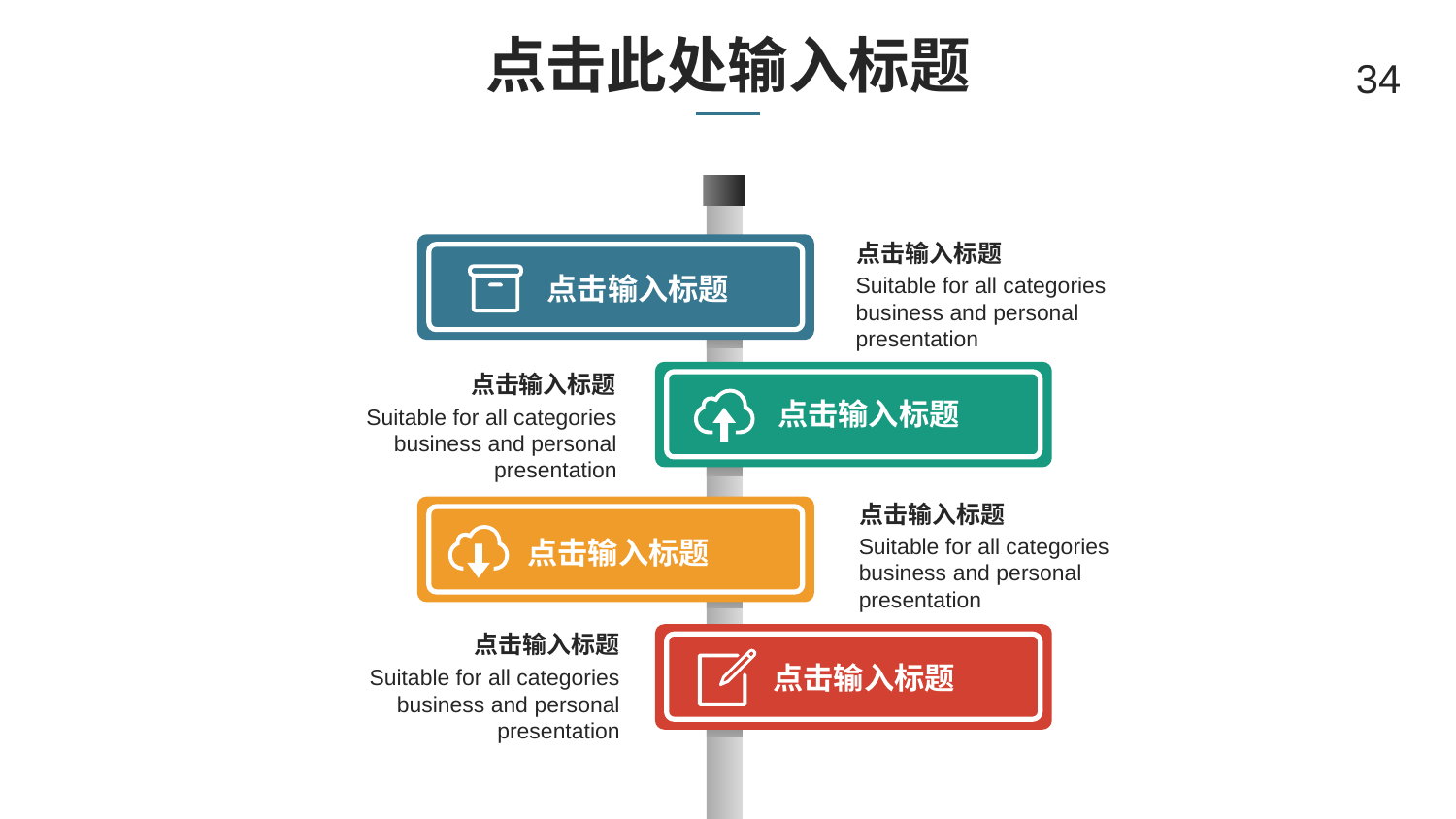

# 点击此处输入标题
34

点击输入标题

点击输入标题
Suitable for all categories business and personal presentation

点击输入标题

点击输入标题
Suitable for all categories business and personal presentation

点击输入标题

Suitable for all categories business and personal presentation
点击输入标题

点击输入标题

点击输入标题
Suitable for all categories business and personal presentation